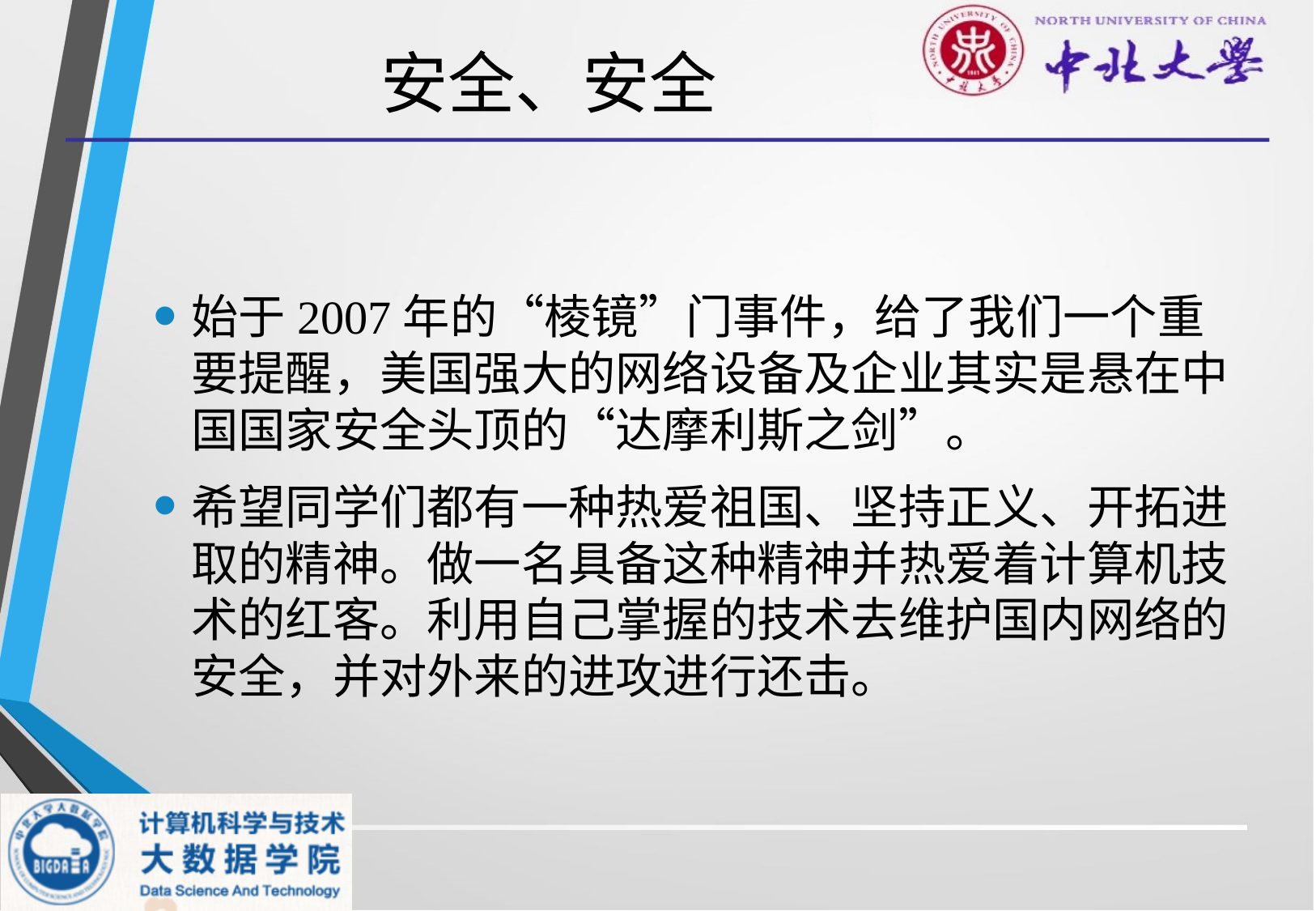

# 安全、安全
始于2007年的“棱镜”门事件，给了我们一个重要提醒，美国强大的网络设备及企业其实是悬在中国国家安全头顶的“达摩利斯之剑”。
希望同学们都有一种热爱祖国、坚持正义、开拓进取的精神。做一名具备这种精神并热爱着计算机技术的红客。利用自己掌握的技术去维护国内网络的安全，并对外来的进攻进行还击。

24